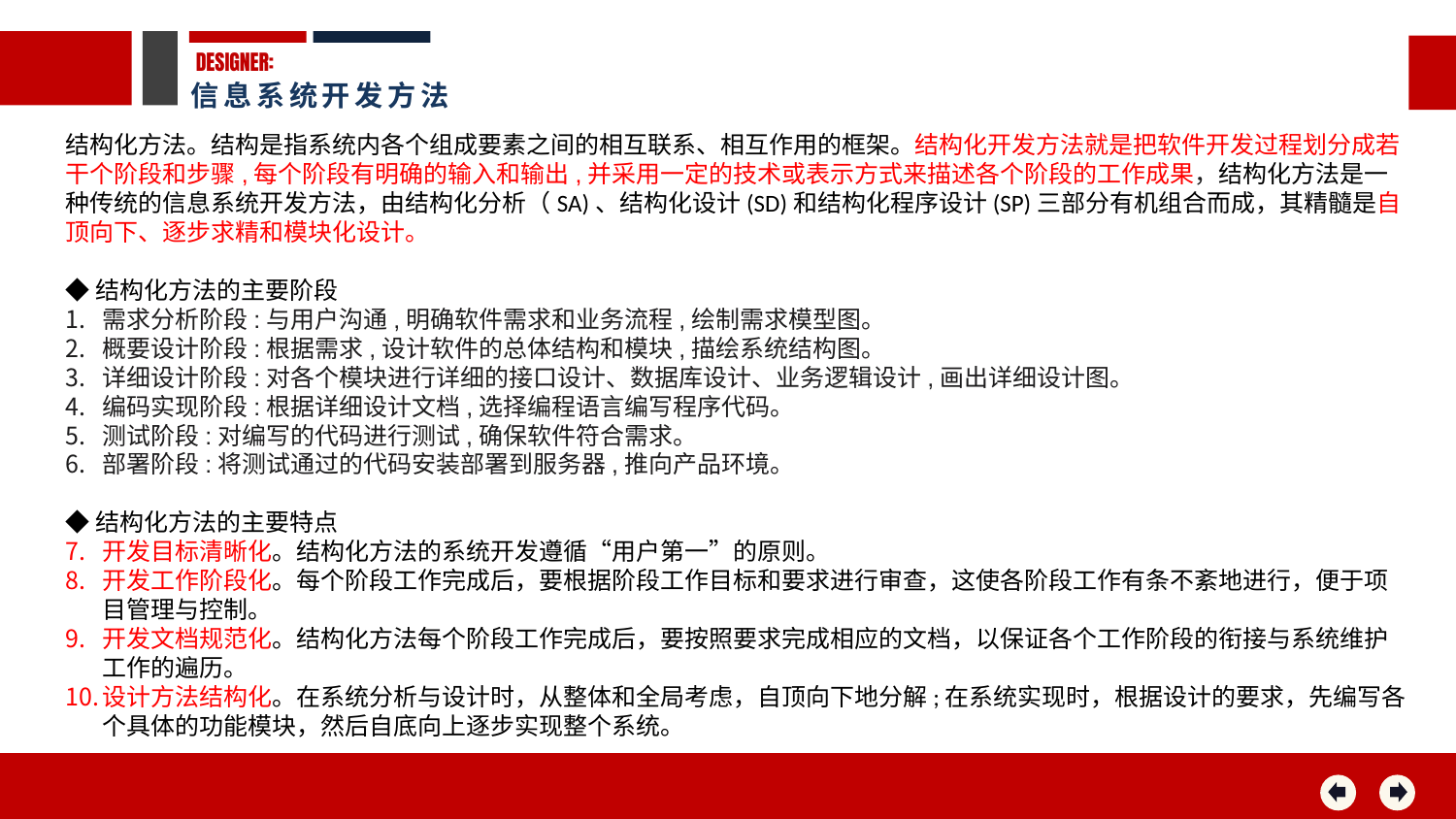

DESIGNER:
信息系统开发方法
结构化方法。结构是指系统内各个组成要素之间的相互联系、相互作用的框架。结构化开发方法就是把软件开发过程划分成若干个阶段和步骤,每个阶段有明确的输入和输出,并采用一定的技术或表示方式来描述各个阶段的工作成果，结构化方法是一种传统的信息系统开发方法，由结构化分析（SA)、结构化设计(SD)和结构化程序设计(SP)三部分有机组合而成，其精髓是自顶向下、逐步求精和模块化设计。

◆结构化方法的主要阶段
需求分析阶段:与用户沟通,明确软件需求和业务流程,绘制需求模型图。
概要设计阶段:根据需求,设计软件的总体结构和模块,描绘系统结构图。
详细设计阶段:对各个模块进行详细的接口设计、数据库设计、业务逻辑设计,画出详细设计图。
编码实现阶段:根据详细设计文档,选择编程语言编写程序代码。
测试阶段:对编写的代码进行测试,确保软件符合需求。
部署阶段:将测试通过的代码安装部署到服务器,推向产品环境。

◆结构化方法的主要特点
开发目标清晰化。结构化方法的系统开发遵循“用户第一”的原则。
开发工作阶段化。每个阶段工作完成后，要根据阶段工作目标和要求进行审查，这使各阶段工作有条不紊地进行，便于项目管理与控制。
开发文档规范化。结构化方法每个阶段工作完成后，要按照要求完成相应的文档，以保证各个工作阶段的衔接与系统维护工作的遍历。
设计方法结构化。在系统分析与设计时，从整体和全局考虑，自顶向下地分解;在系统实现时，根据设计的要求，先编写各个具体的功能模块，然后自底向上逐步实现整个系统。